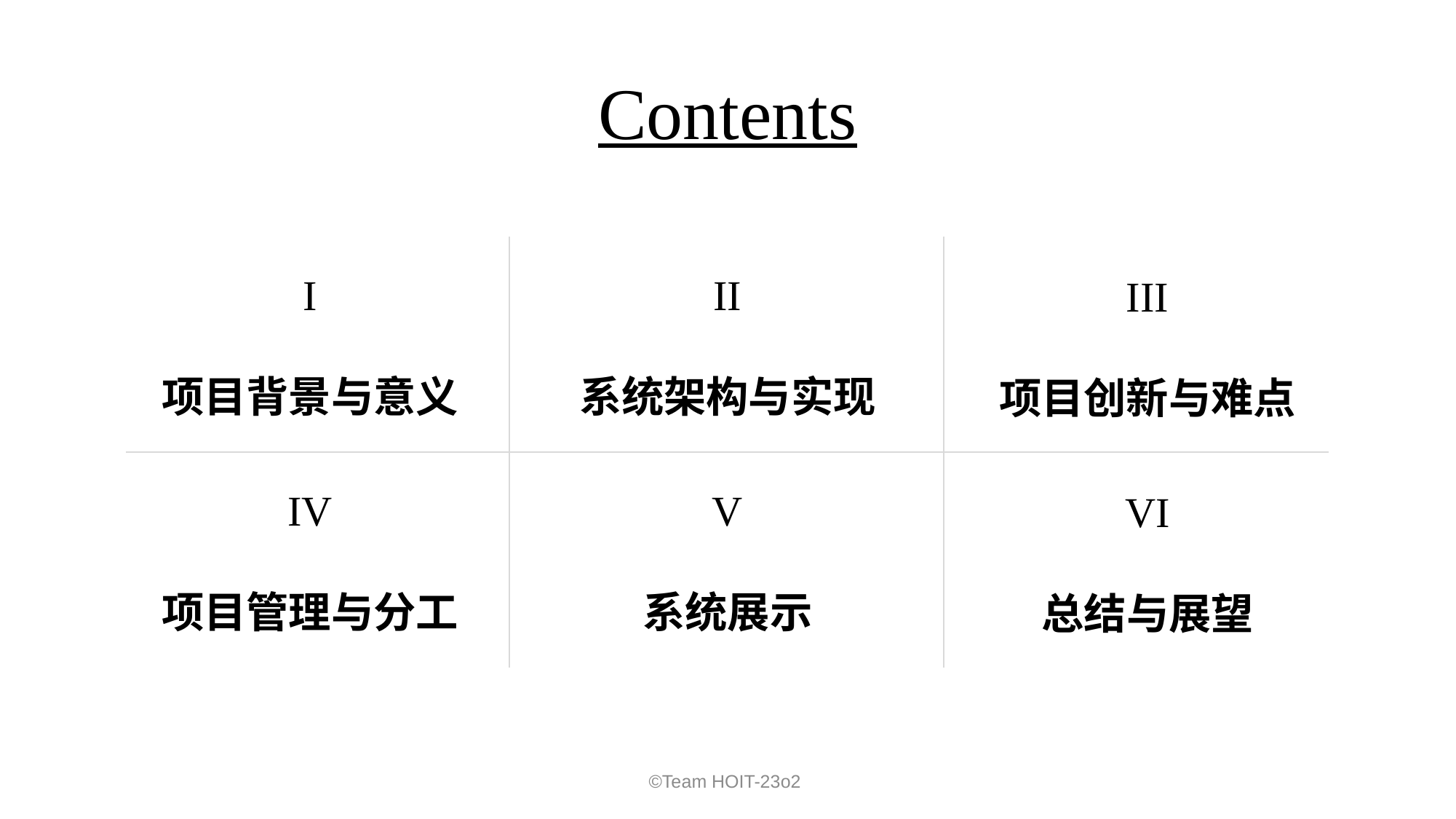

Contents
I

项目背景与意义
II

系统架构与实现
III

项目创新与难点
IV

项目管理与分工
V

系统展示
VI

总结与展望
©Team HOIT-23o2